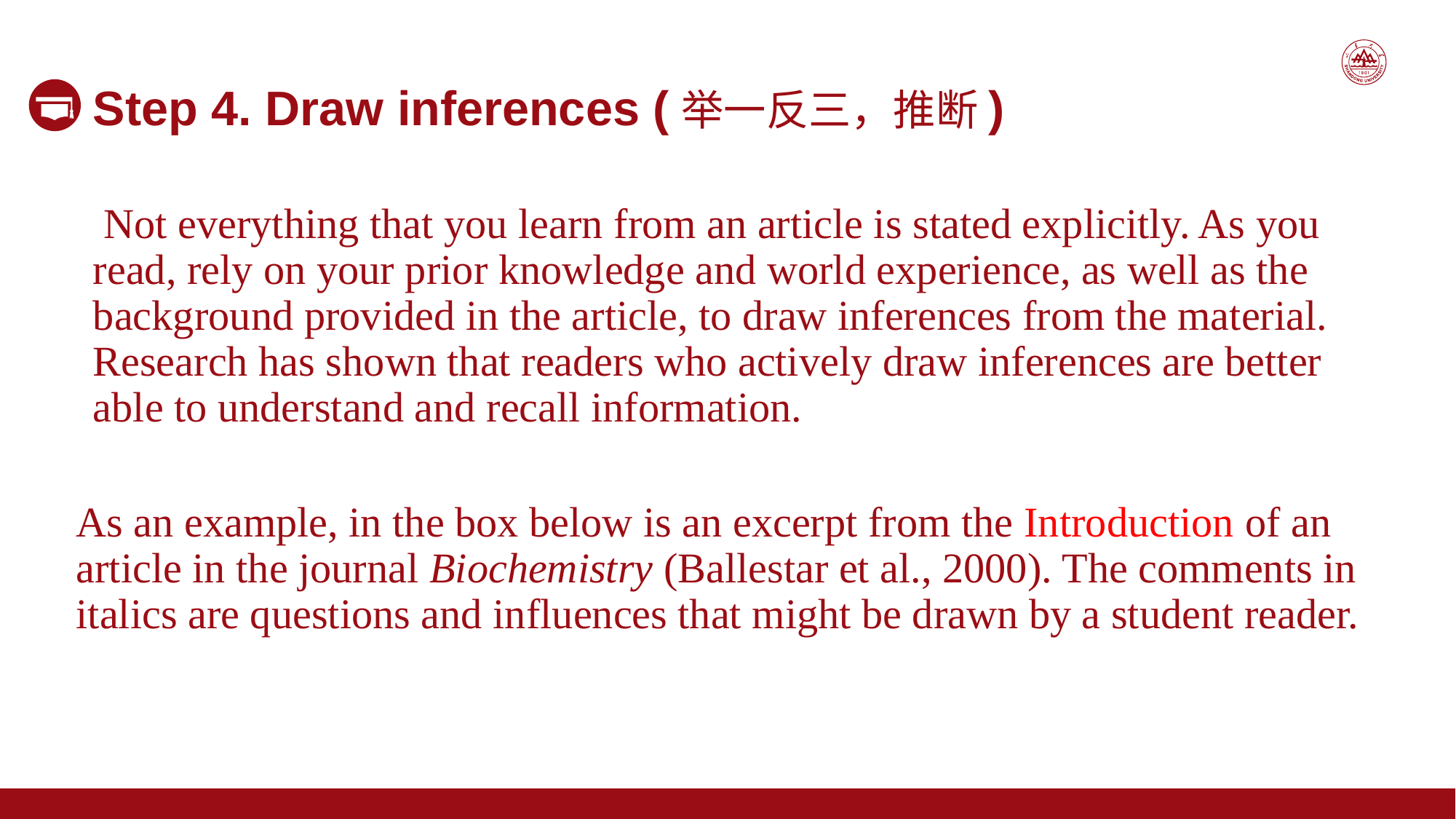

Step 4. Draw inferences (举一反三，推断)

 Not everything that you learn from an article is stated explicitly. As you read, rely on your prior knowledge and world experience, as well as the background provided in the article, to draw inferences from the material. Research has shown that readers who actively draw inferences are better able to understand and recall information.
As an example, in the box below is an excerpt from the Introduction of an article in the journal Biochemistry (Ballestar et al., 2000). The comments in italics are questions and influences that might be drawn by a student reader.